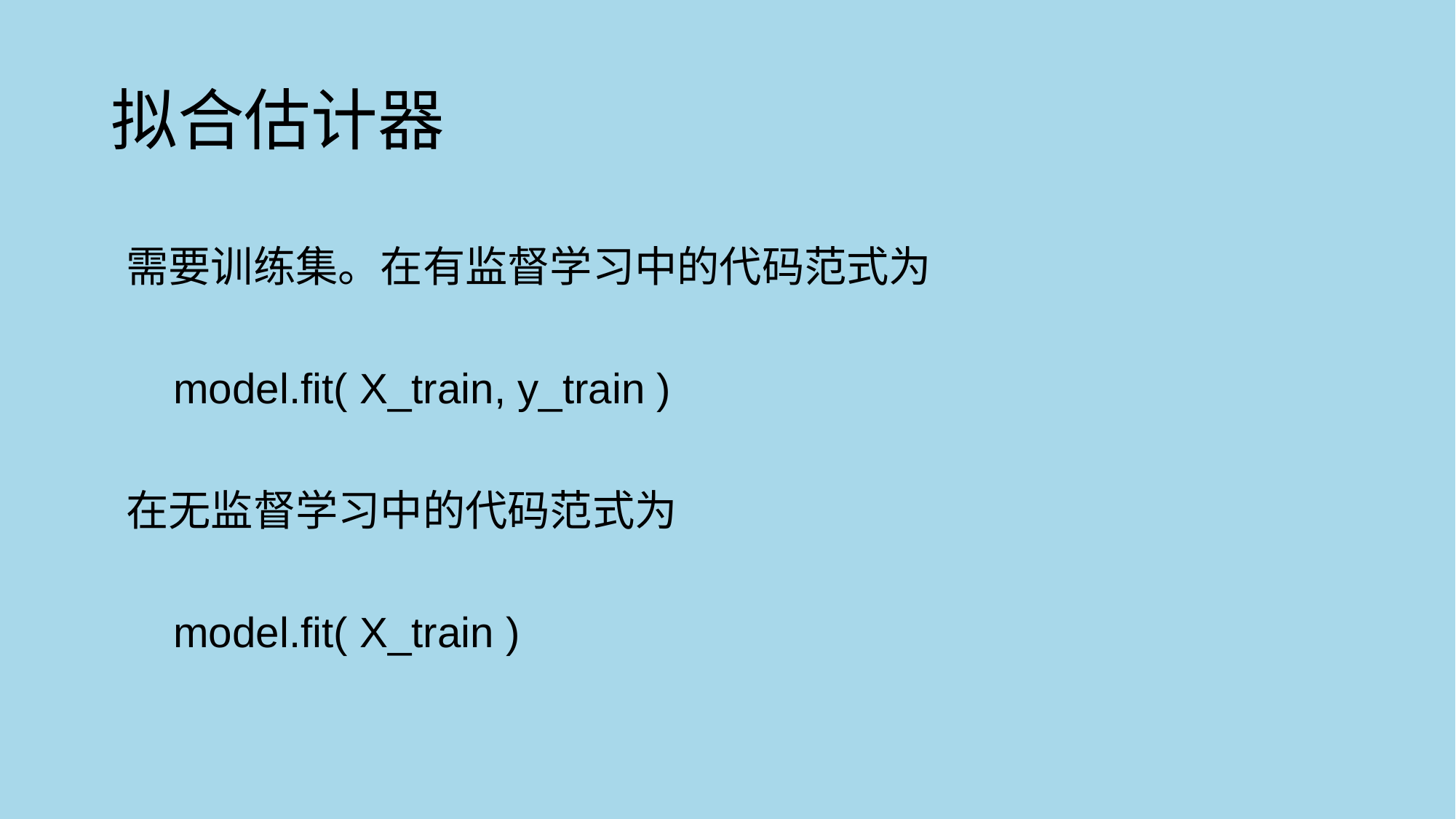

# 拟合估计器

需要训练集。在有监督学习中的代码范式为

    model.fit( X_train, y_train )

在无监督学习中的代码范式为

    model.fit( X_train )